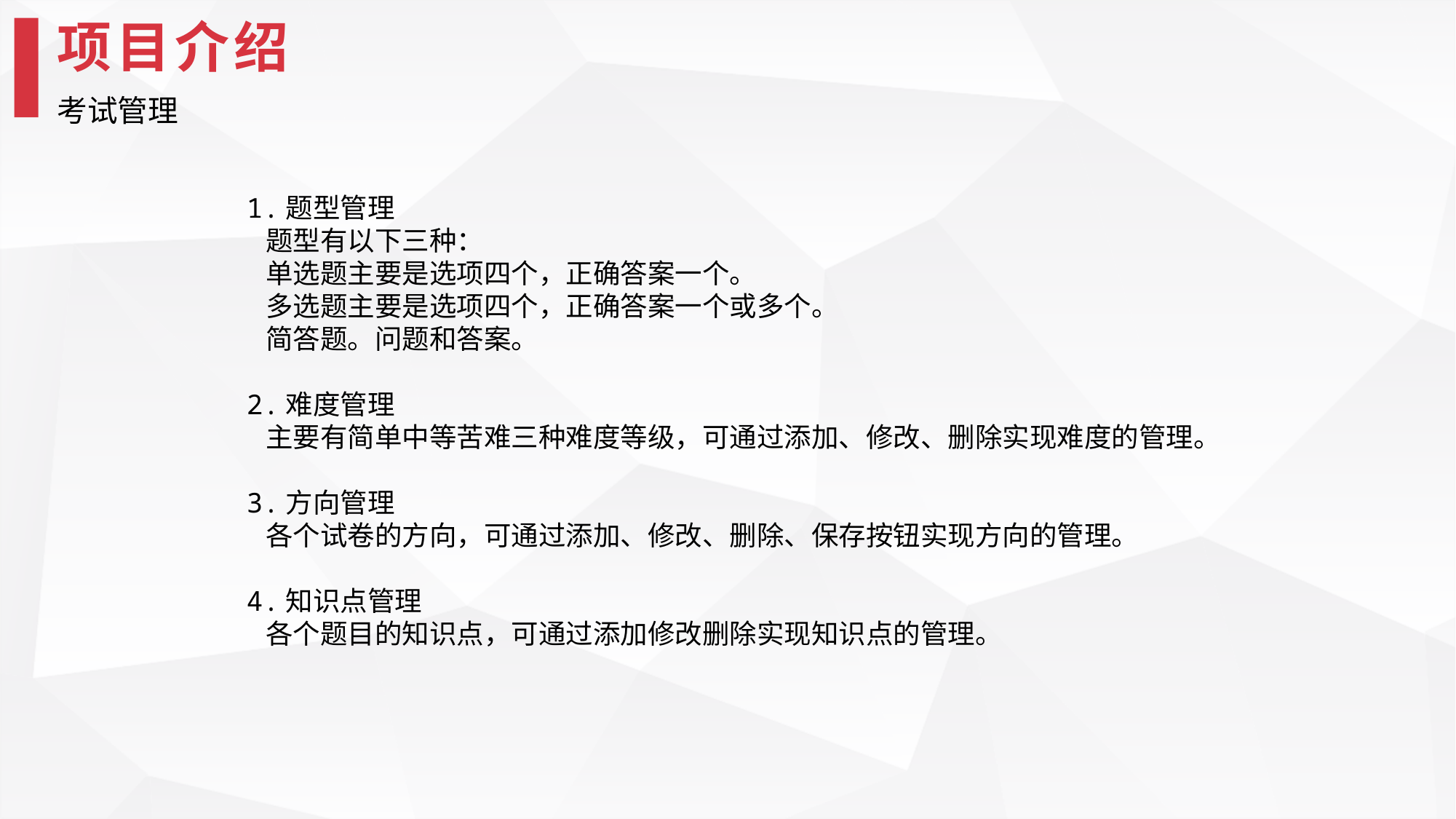

项目介绍

考试管理
1.题型管理
  题型有以下三种：
  单选题主要是选项四个，正确答案一个。
  多选题主要是选项四个，正确答案一个或多个。
  简答题。问题和答案。

2.难度管理
  主要有简单中等苦难三种难度等级，可通过添加、修改、删除实现难度的管理。

3.方向管理
  各个试卷的方向，可通过添加、修改、删除、保存按钮实现方向的管理。

4.知识点管理
  各个题目的知识点，可通过添加修改删除实现知识点的管理。